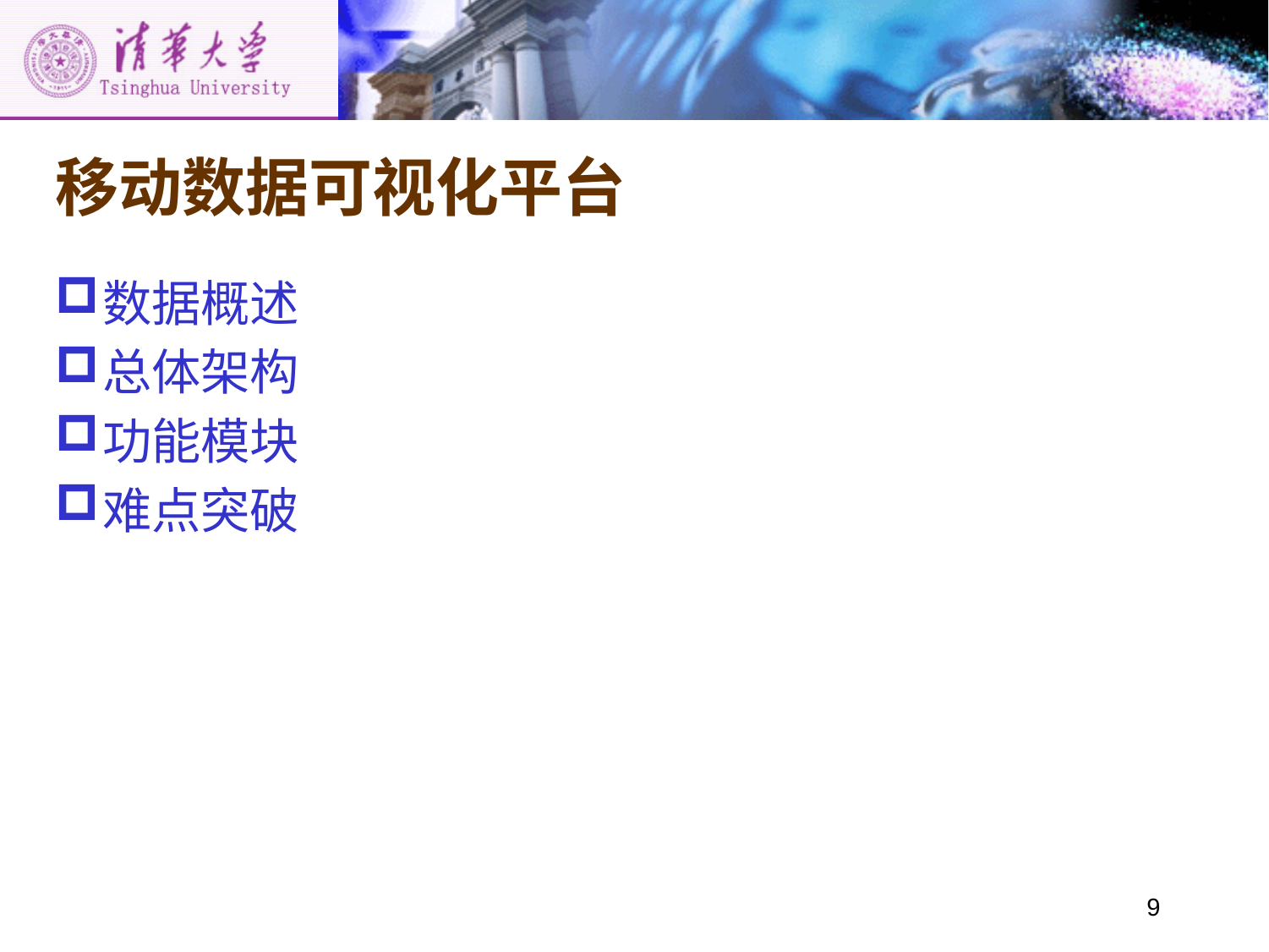

# 移动数据可视化平台
数据概述
总体架构
功能模块
难点突破
9